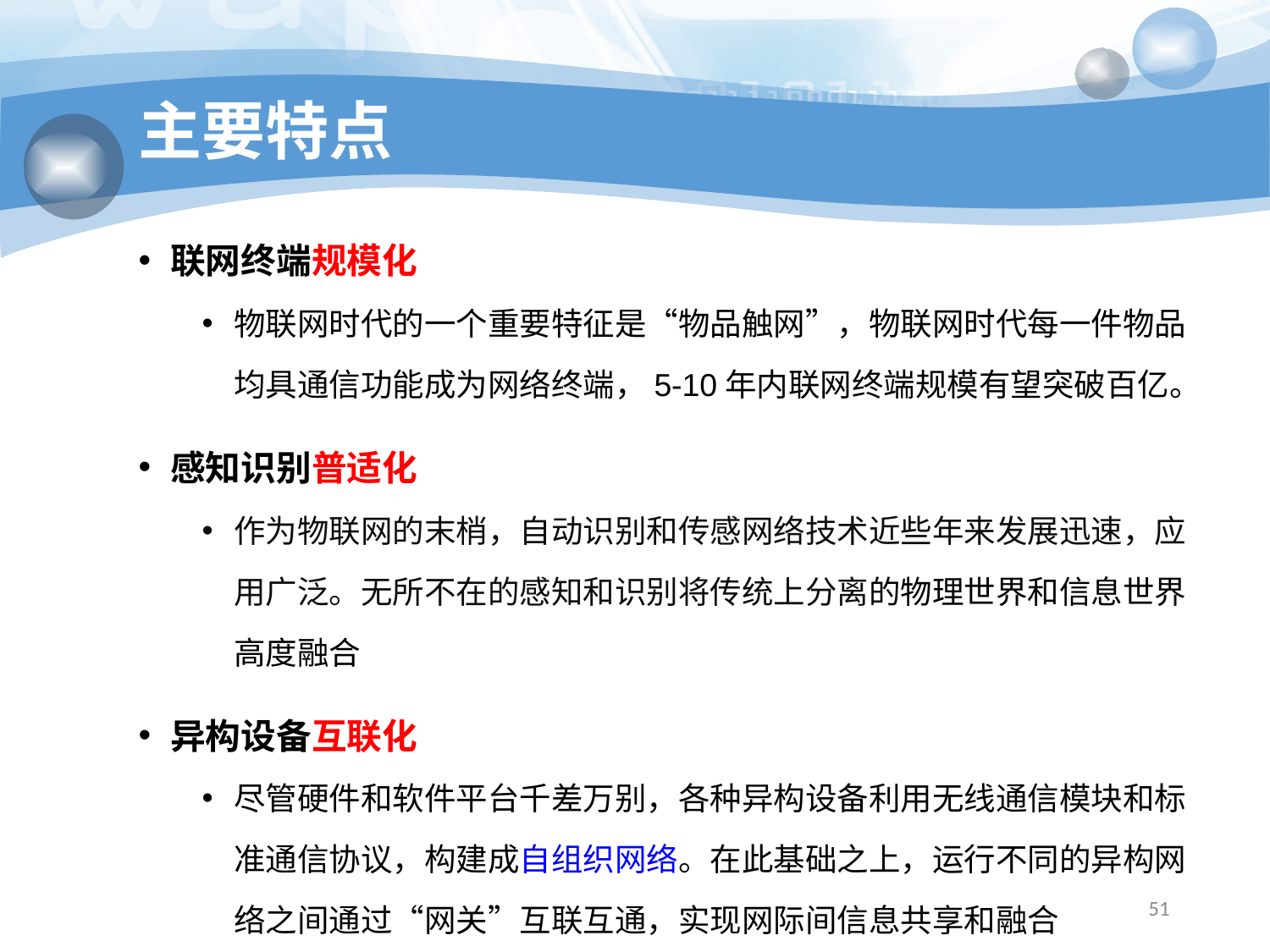

# 主要特点
联网终端规模化
物联网时代的一个重要特征是“物品触网”，物联网时代每一件物品均具通信功能成为网络终端，5-10年内联网终端规模有望突破百亿。
感知识别普适化
作为物联网的末梢，自动识别和传感网络技术近些年来发展迅速，应用广泛。无所不在的感知和识别将传统上分离的物理世界和信息世界高度融合
异构设备互联化
尽管硬件和软件平台千差万别，各种异构设备利用无线通信模块和标准通信协议，构建成自组织网络。在此基础之上，运行不同的异构网络之间通过“网关”互联互通，实现网际间信息共享和融合
51